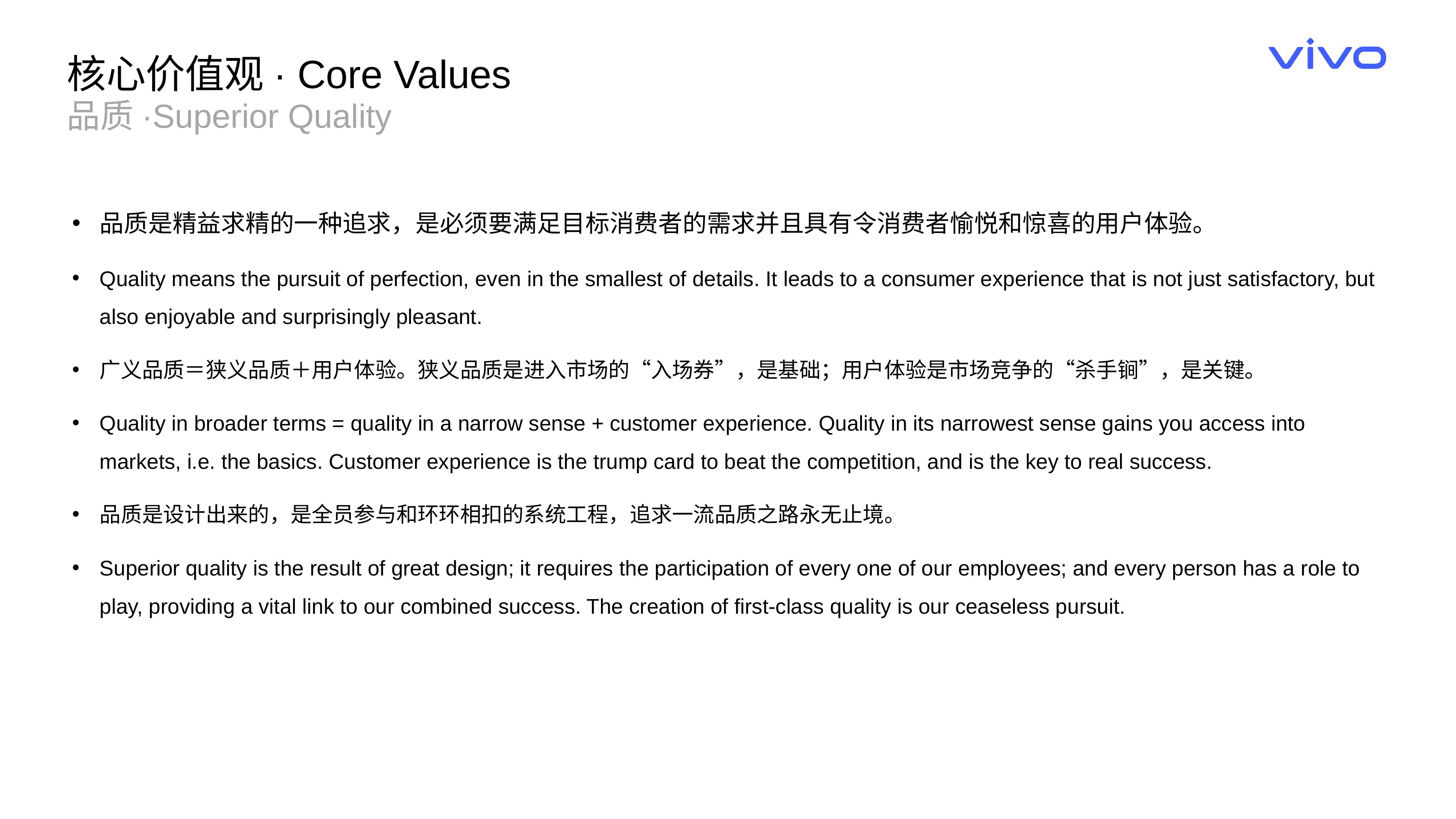

核心价值观· Core Values
品质·Superior Quality
品质是精益求精的一种追求，是必须要满足目标消费者的需求并且具有令消费者愉悦和惊喜的用户体验。
Quality means the pursuit of perfection, even in the smallest of details. It leads to a consumer experience that is not just satisfactory, but also enjoyable and surprisingly pleasant.
广义品质＝狭义品质＋用户体验。狭义品质是进入市场的“入场券”，是基础；用户体验是市场竞争的“杀手锏”，是关键。
Quality in broader terms = quality in a narrow sense + customer experience. Quality in its narrowest sense gains you access into markets, i.e. the basics. Customer experience is the trump card to beat the competition, and is the key to real success.
品质是设计出来的，是全员参与和环环相扣的系统工程，追求一流品质之路永无止境。
Superior quality is the result of great design; it requires the participation of every one of our employees; and every person has a role to play, providing a vital link to our combined success. The creation of first-class quality is our ceaseless pursuit.